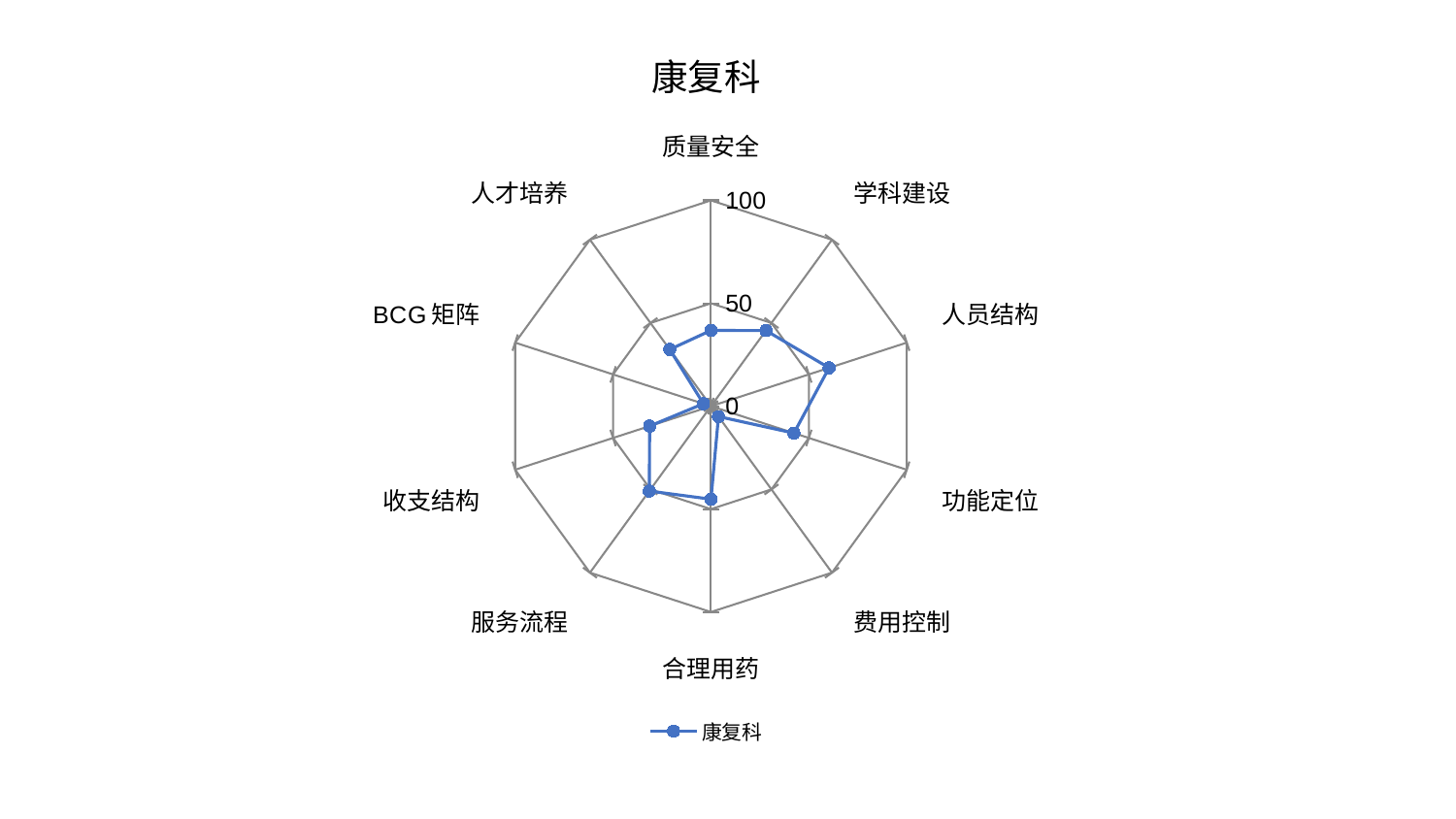

### Chart: 康复科

| Category | 康复科 |
|---|---|
| 质量安全 | 36.81031943929243 |
| 学科建设 | 45.45741093323875 |
| 人员结构 | 60.31609474443549 |
| 功能定位 | 42.36998189673745 |
| 费用控制 | 6.243208242765412 |
| 合理用药 | 45.19539999090728 |
| 服务流程 | 50.99692642311672 |
| 收支结构 | 31.331642599660054 |
| BCG矩阵 | 3.846922428149012 |
| 人才培养 | 34.0973268207423 |
102